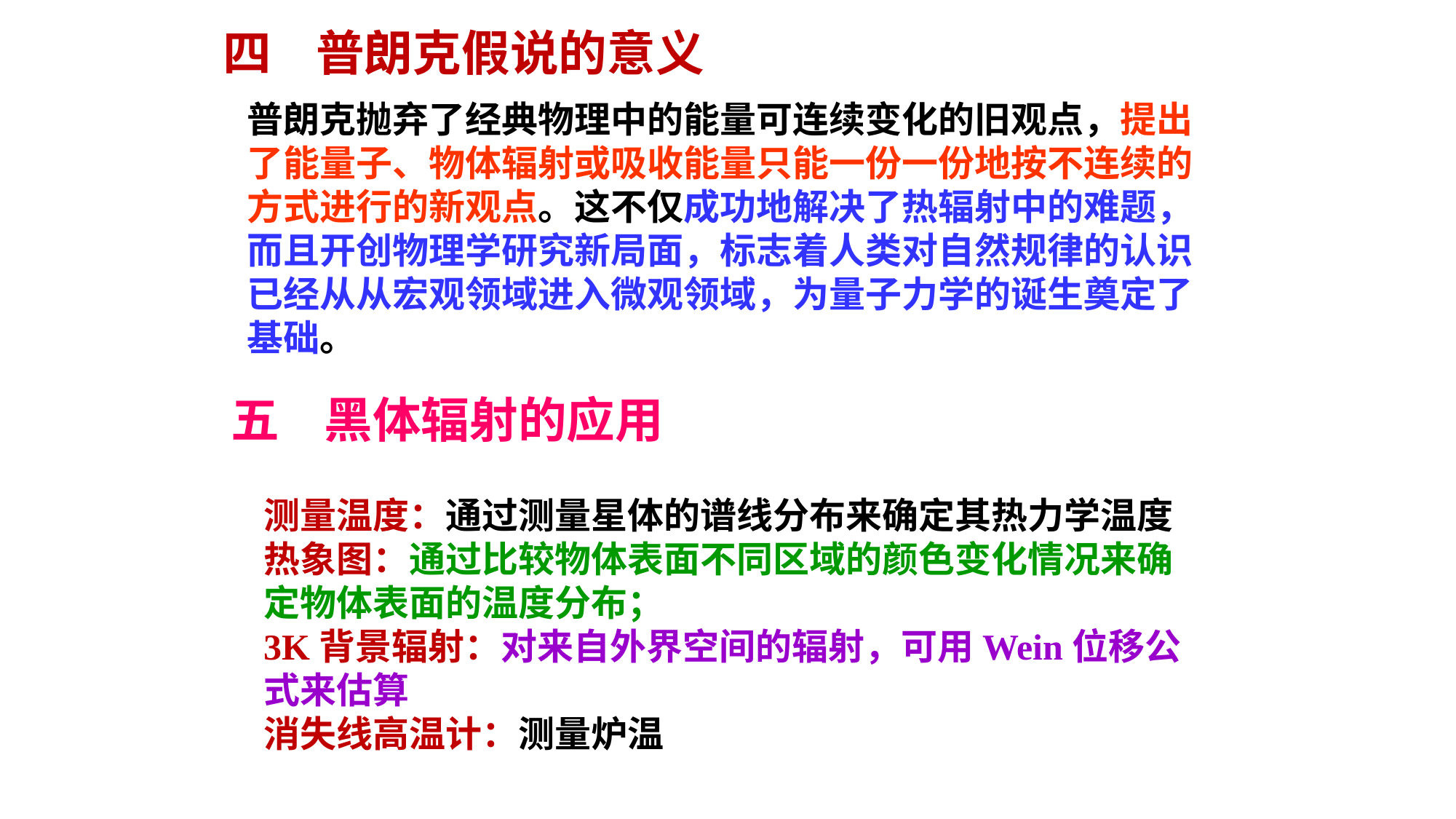

四    普朗克假说的意义
普朗克抛弃了经典物理中的能量可连续变化的旧观点，提出了能量子、物体辐射或吸收能量只能一份一份地按不连续的方式进行的新观点。这不仅成功地解决了热辐射中的难题，而且开创物理学研究新局面，标志着人类对自然规律的认识已经从从宏观领域进入微观领域，为量子力学的诞生奠定了基础。
五    黑体辐射的应用
测量温度：通过测量星体的谱线分布来确定其热力学温度
热象图：通过比较物体表面不同区域的颜色变化情况来确定物体表面的温度分布；
3K背景辐射：对来自外界空间的辐射，可用Wein位移公式来估算
消失线高温计：测量炉温